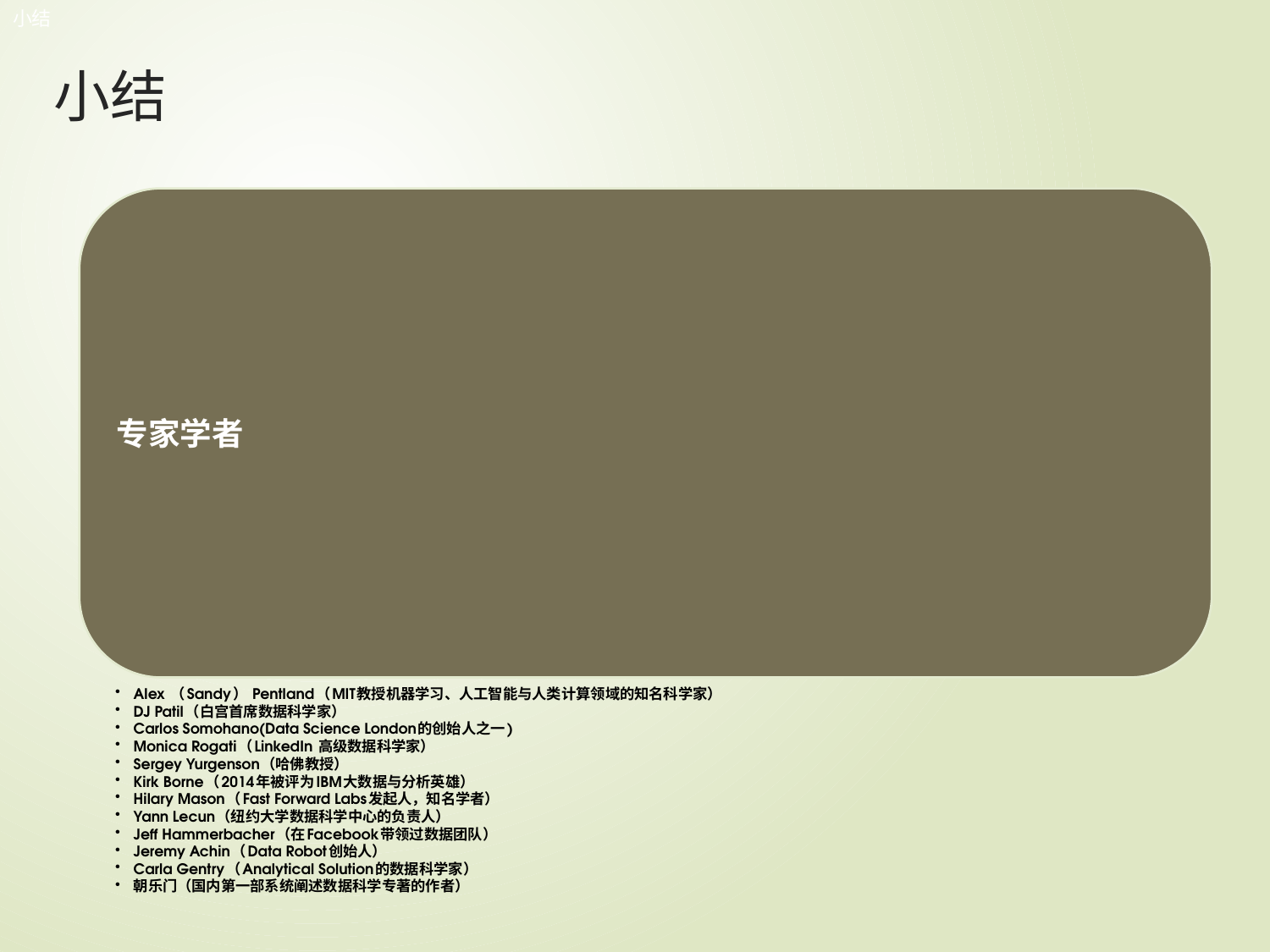

小结
# 小结
专家学者
Alex （Sandy） Pentland（MIT教授机器学习、人工智能与人类计算领域的知名科学家）
DJ Patil（白宫首席数据科学家）
Carlos Somohano(Data Science London的创始人之一)
Monica Rogati（LinkedIn 高级数据科学家）
Sergey Yurgenson（哈佛教授）
Kirk Borne（2014年被评为IBM大数据与分析英雄）
Hilary Mason（Fast Forward Labs发起人，知名学者）
Yann Lecun（纽约大学数据科学中心的负责人）
Jeff Hammerbacher（在Facebook带领过数据团队）
Jeremy Achin（Data Robot创始人）
Carla Gentry（Analytical Solution的数据科学家）
朝乐门（国内第一部系统阐述数据科学专著的作者）